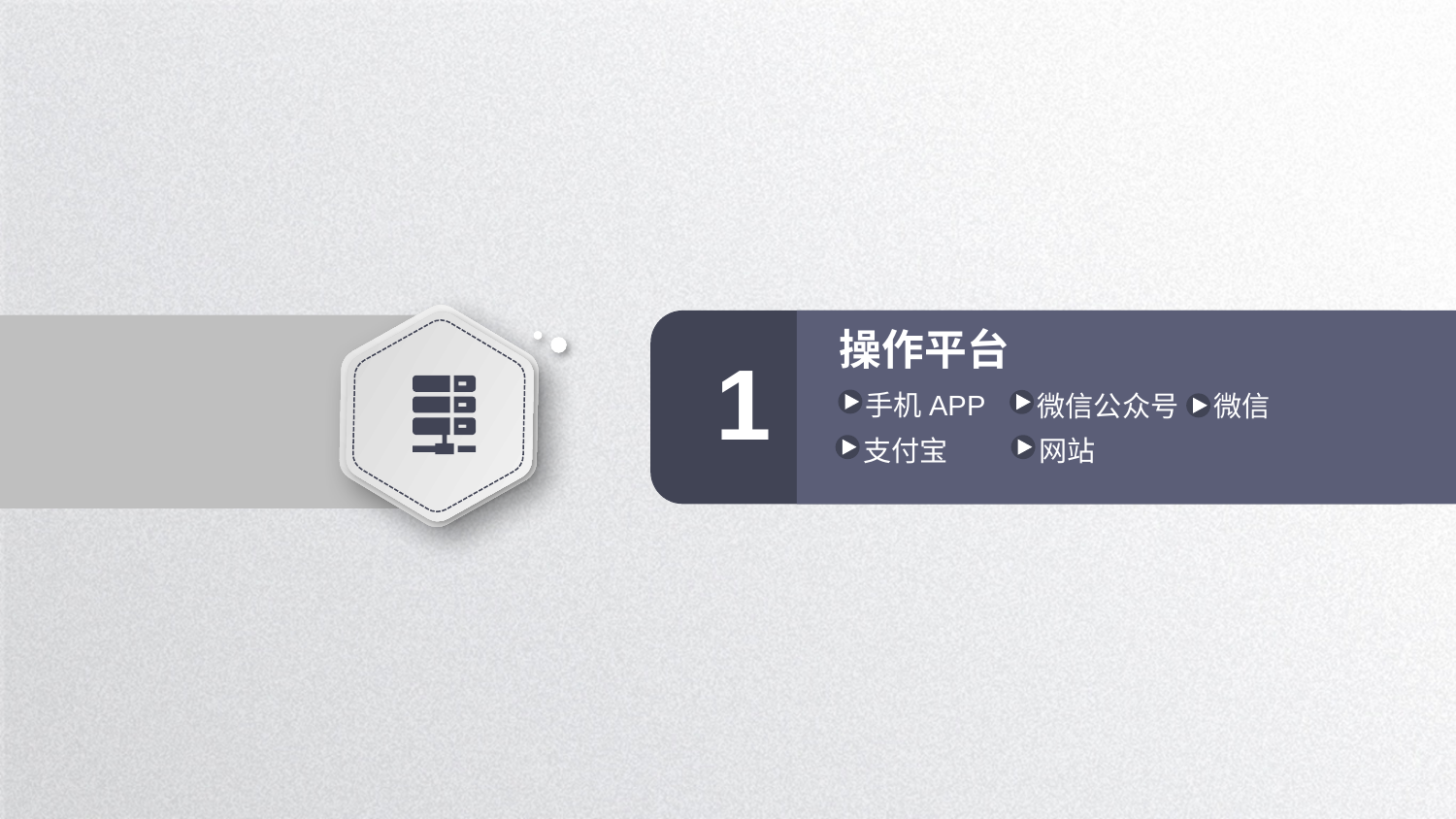

操作平台

1

手机APP

微信公众号

微信

网站

支付宝